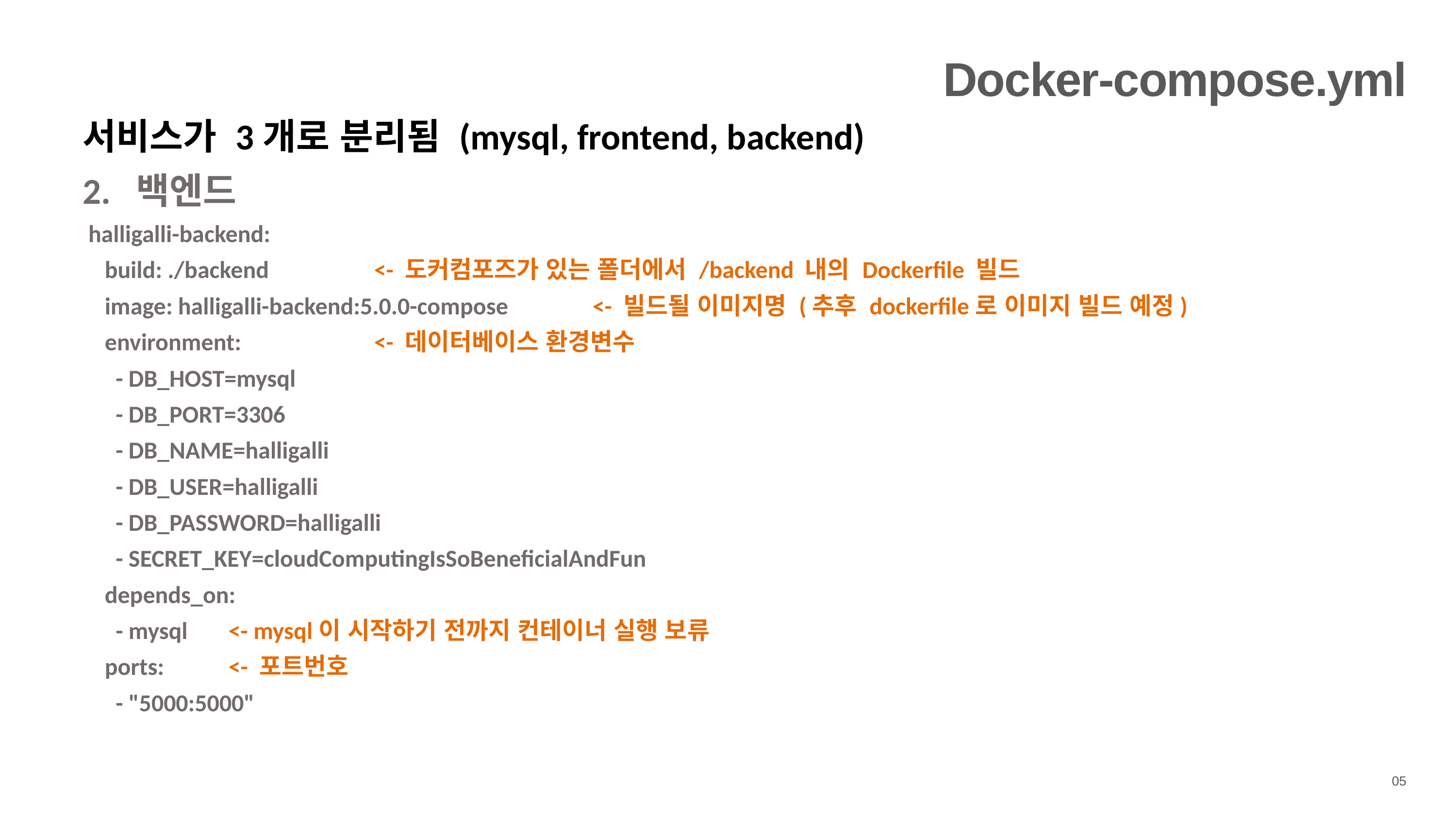

Docker-compose.yml
서비스가 3개로 분리됨 (mysql, frontend, backend)
2.  백엔드
 halligalli-backend:
    build: ./backend		<- 도커컴포즈가 있는 폴더에서 /backend 내의 Dockerfile 빌드
    image: halligalli-backend:5.0.0-compose		<- 빌드될 이미지명 (추후 dockerfile로 이미지 빌드 예정)
    environment:		<- 데이터베이스 환경변수
      - DB_HOST=mysql
      - DB_PORT=3306
      - DB_NAME=halligalli
      - DB_USER=halligalli
      - DB_PASSWORD=halligalli
      - SECRET_KEY=cloudComputingIsSoBeneficialAndFun
    depends_on:
      - mysql	<- mysql이 시작하기 전까지 컨테이너 실행 보류
    ports:	<- 포트번호
      - "5000:5000"
05